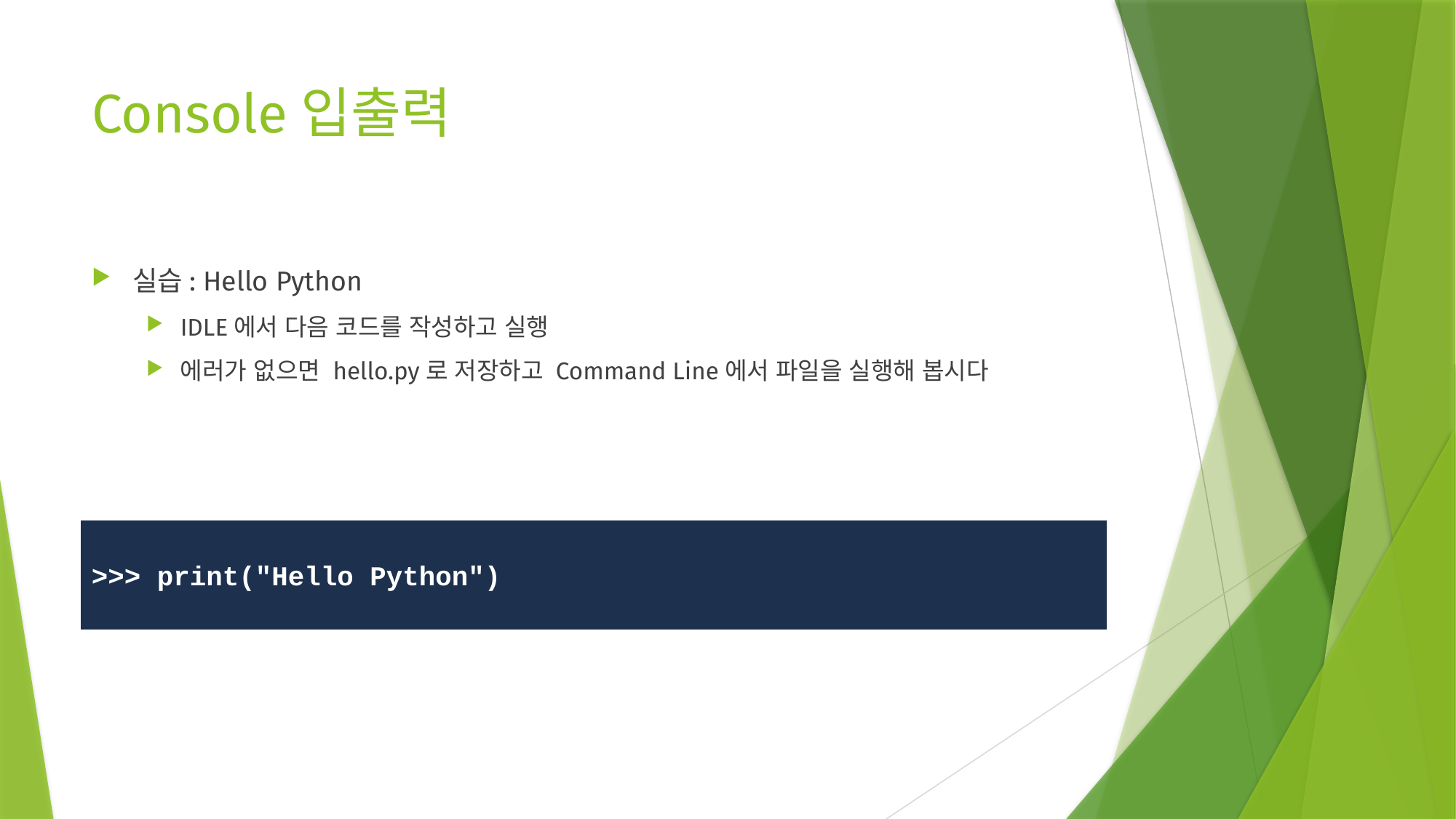

# Console입출력
실습: Hello Python
IDLE에서 다음 코드를 작성하고 실행
에러가 없으면 hello.py로 저장하고 Command Line에서 파일을 실행해 봅시다

>>> print("Hello Python")